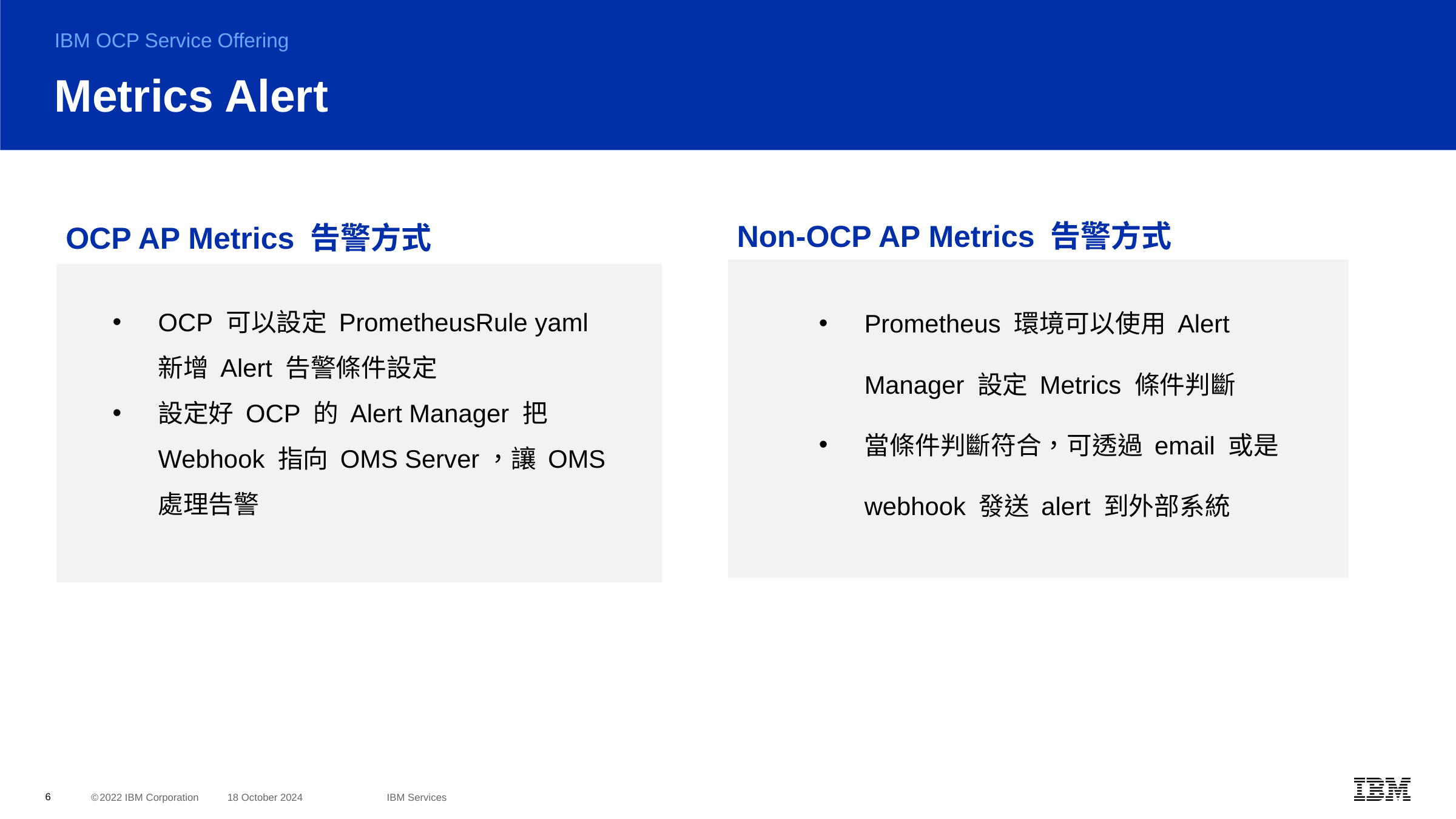

IBM OCP Service Offering
# Metrics Alert
Non-OCP AP Metrics 告警方式
OCP AP Metrics 告警方式

Prometheus 環境可以使用 Alert Manager 設定 Metrics 條件判斷
當條件判斷符合，可透過 email 或是 webhook 發送 alert 到外部系統
OCP 可以設定 PrometheusRule yaml 新增 Alert 告警條件設定
設定好 OCP 的 Alert Manager 把 Webhook 指向 OMS Server，讓 OMS 處理告警